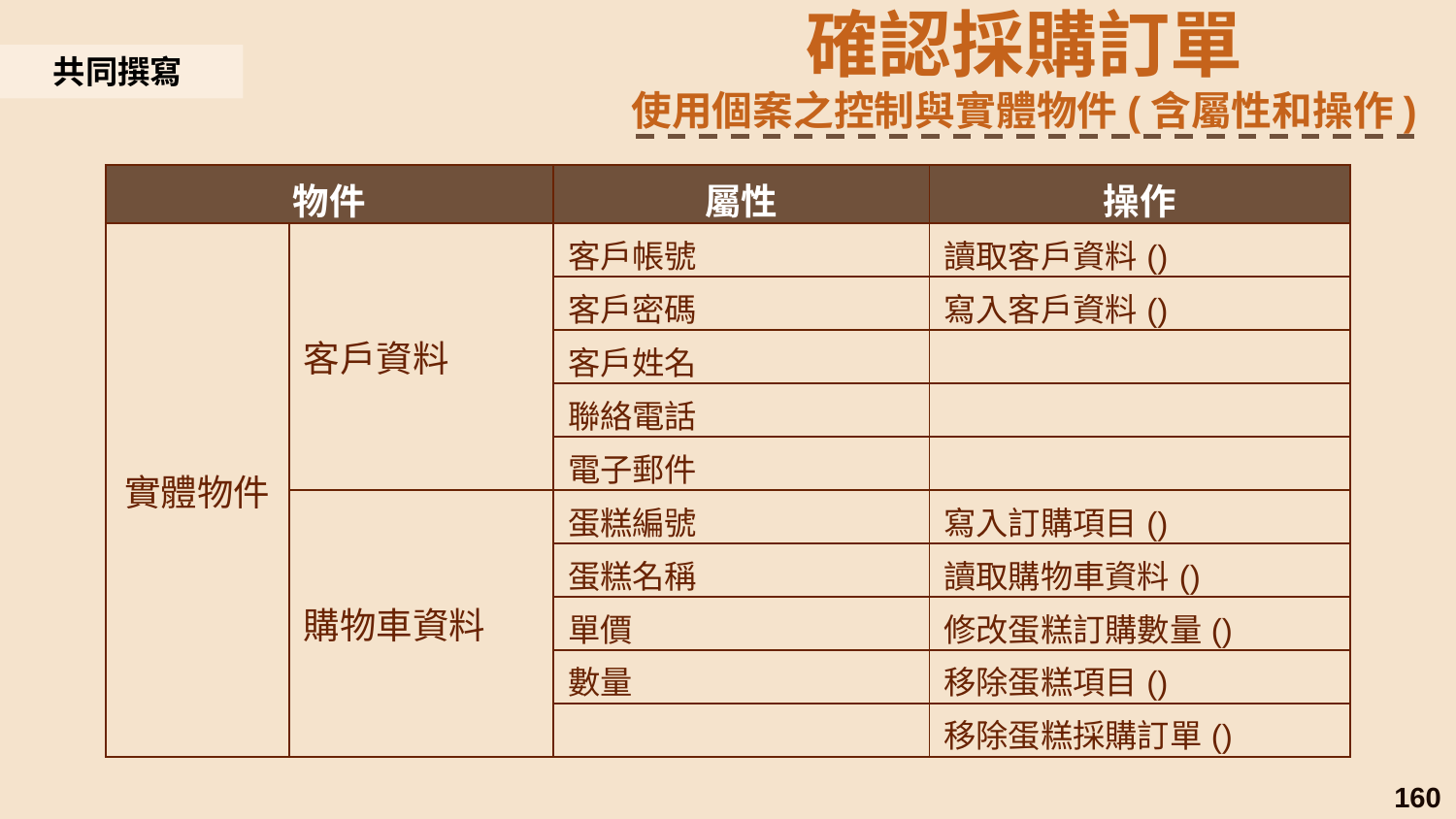

確認採購訂單
使用個案之控制與實體物件(含屬性和操作)

共同撰寫
| 物件 |  | 屬性 | 操作 |
| --- | --- | --- | --- |
| 實體物件 | 客戶資料 | 客戶帳號 | 讀取客戶資料() |
|  |  | 客戶密碼 | 寫入客戶資料() |
|  |  | 客戶姓名 |  |
|  |  | 聯絡電話 |  |
|  |  | 電子郵件 |  |
|  | 購物車資料 | 蛋糕編號 | 寫入訂購項目() |
|  |  | 蛋糕名稱 | 讀取購物車資料() |
|  |  | 單價 | 修改蛋糕訂購數量() |
|  |  | 數量 | 移除蛋糕項目() |
|  |  |  | 移除蛋糕採購訂單() |
160